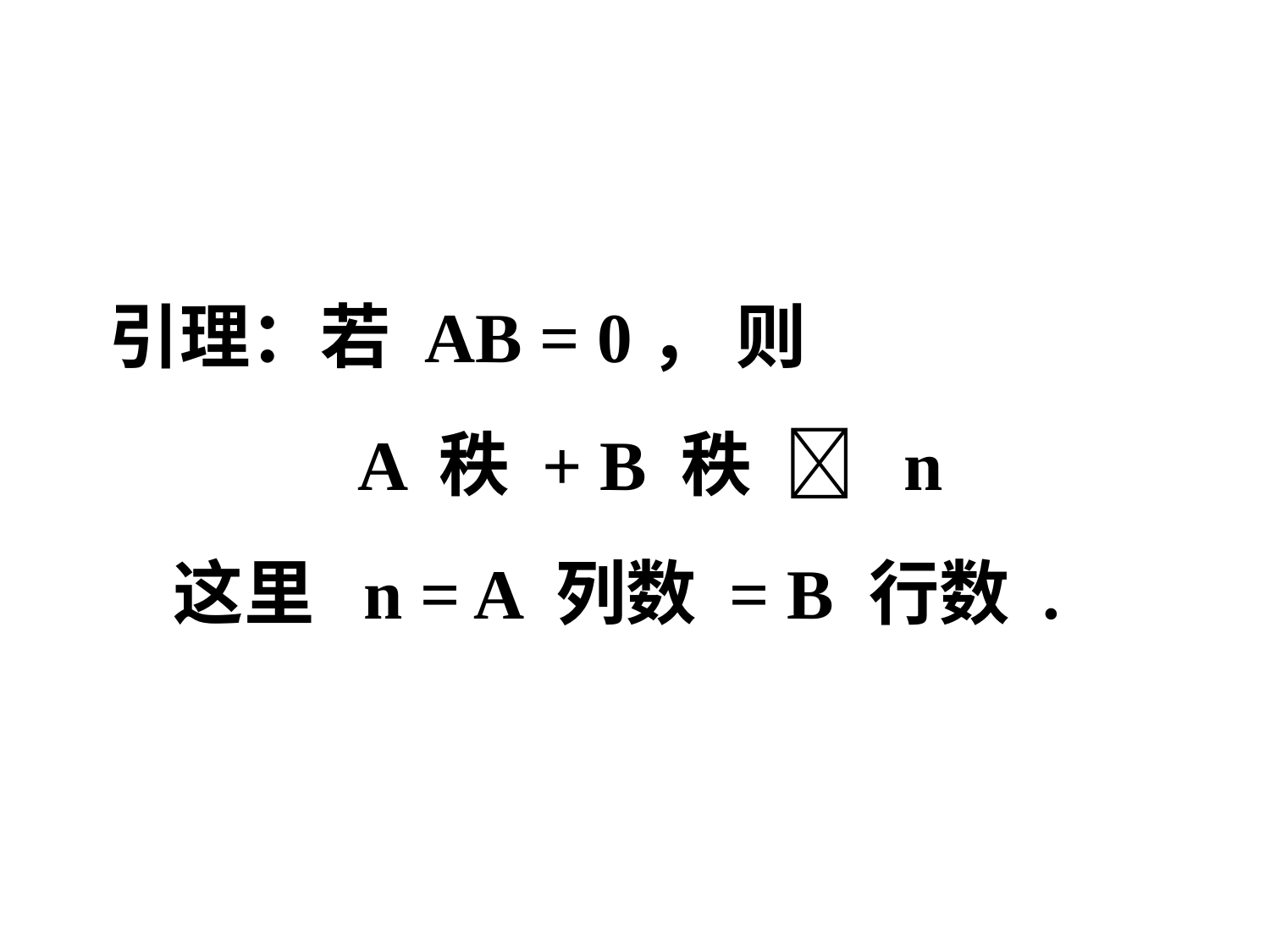

引理：若 AB = 0， 则
                A 秩 + B 秩  ≤  n
     这里  n = A 列数 = B 行数 .